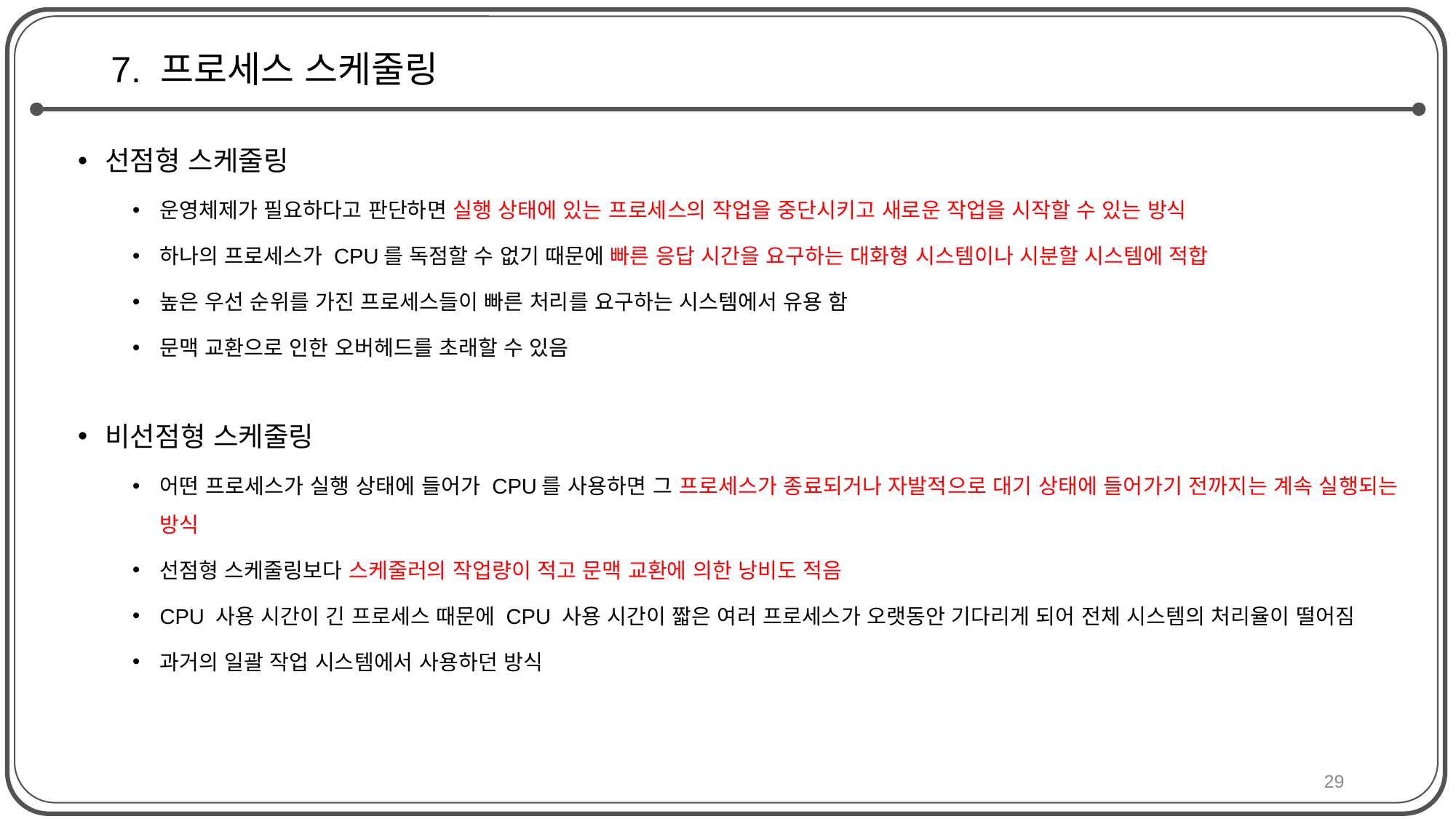

# 7. 프로세스 스케줄링
선점형 스케줄링
운영체제가 필요하다고 판단하면 실행 상태에 있는 프로세스의 작업을 중단시키고 새로운 작업을 시작할 수 있는 방식
하나의 프로세스가 CPU를 독점할 수 없기 때문에 빠른 응답 시간을 요구하는 대화형 시스템이나 시분할 시스템에 적합
높은 우선 순위를 가진 프로세스들이 빠른 처리를 요구하는 시스템에서 유용 함
문맥 교환으로 인한 오버헤드를 초래할 수 있음

비선점형 스케줄링
어떤 프로세스가 실행 상태에 들어가 CPU를 사용하면 그 프로세스가 종료되거나 자발적으로 대기 상태에 들어가기 전까지는 계속 실행되는 방식
선점형 스케줄링보다 스케줄러의 작업량이 적고 문맥 교환에 의한 낭비도 적음
CPU 사용 시간이 긴 프로세스 때문에 CPU 사용 시간이 짧은 여러 프로세스가 오랫동안 기다리게 되어 전체 시스템의 처리율이 떨어짐
과거의 일괄 작업 시스템에서 사용하던 방식

29